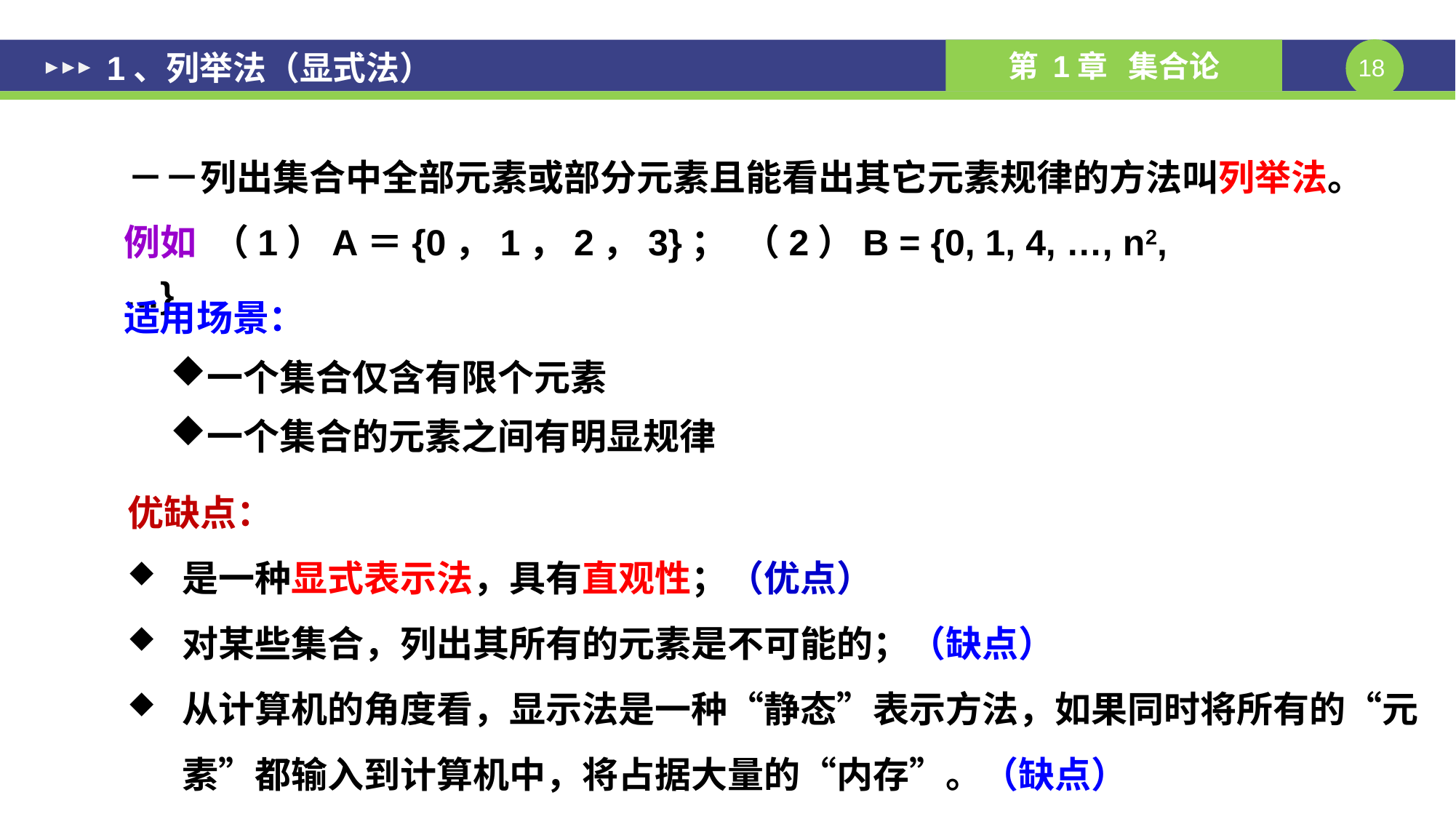

1、列举法（显式法）
－－列出集合中全部元素或部分元素且能看出其它元素规律的方法叫列举法。
例如  （1）A＝{0，1，2，3}；  （2）B = {0, 1, 4, …, n2, …}
适用场景：
一个集合仅含有限个元素
一个集合的元素之间有明显规律
优缺点：
是一种显式表示法，具有直观性；（优点）
对某些集合，列出其所有的元素是不可能的；（缺点）
从计算机的角度看，显示法是一种“静态”表示方法，如果同时将所有的“元素”都输入到计算机中，将占据大量的“内存”。（缺点）